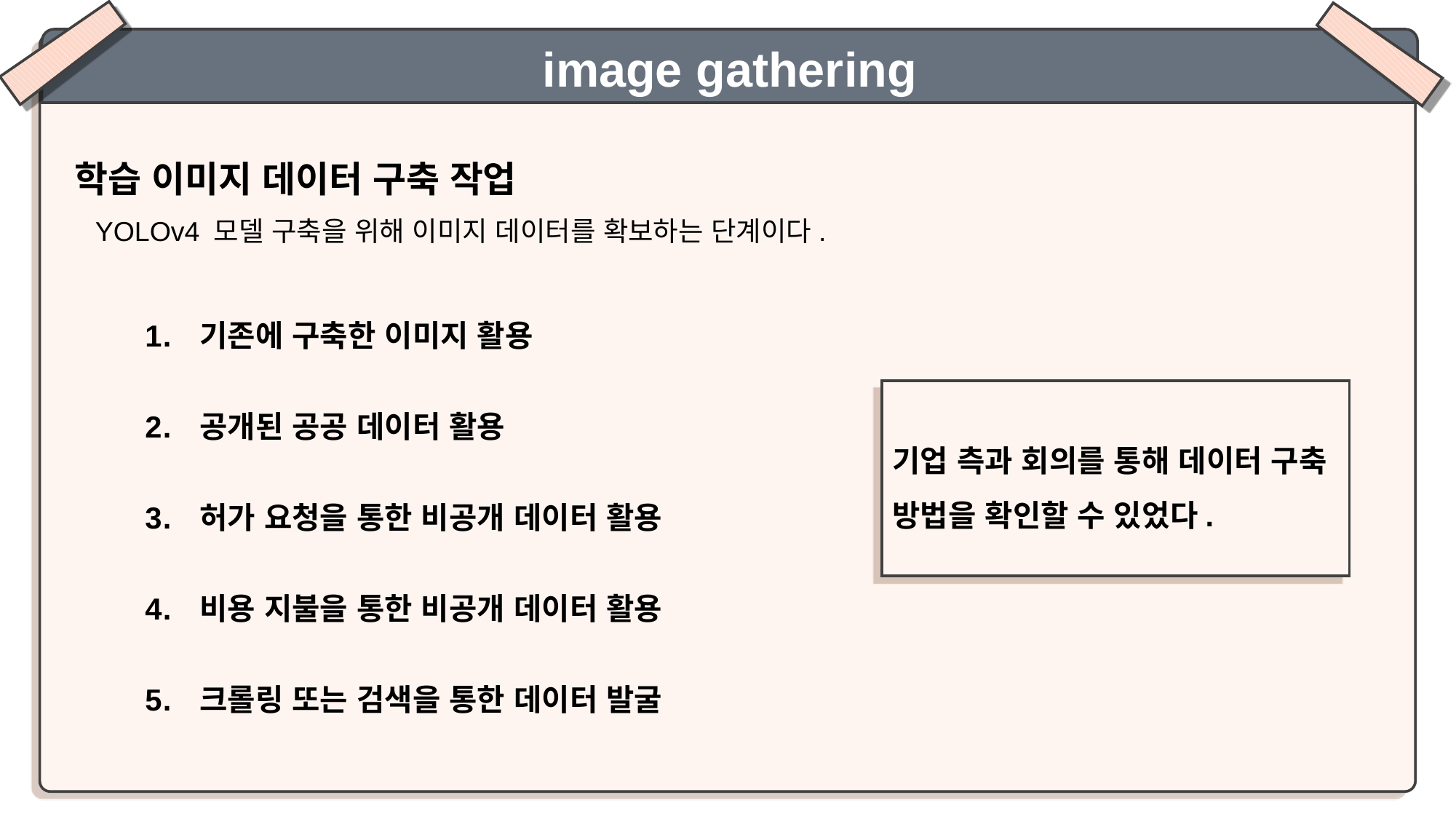

image gathering

학습 이미지 데이터 구축 작업
YOLOv4 모델 구축을 위해 이미지 데이터를 확보하는 단계이다.
기존에 구축한 이미지 활용
공개된 공공 데이터 활용
허가 요청을 통한 비공개 데이터 활용
비용 지불을 통한 비공개 데이터 활용
크롤링 또는 검색을 통한 데이터 발굴
기업 측과 회의를 통해 데이터 구축 방법을 확인할 수 있었다.